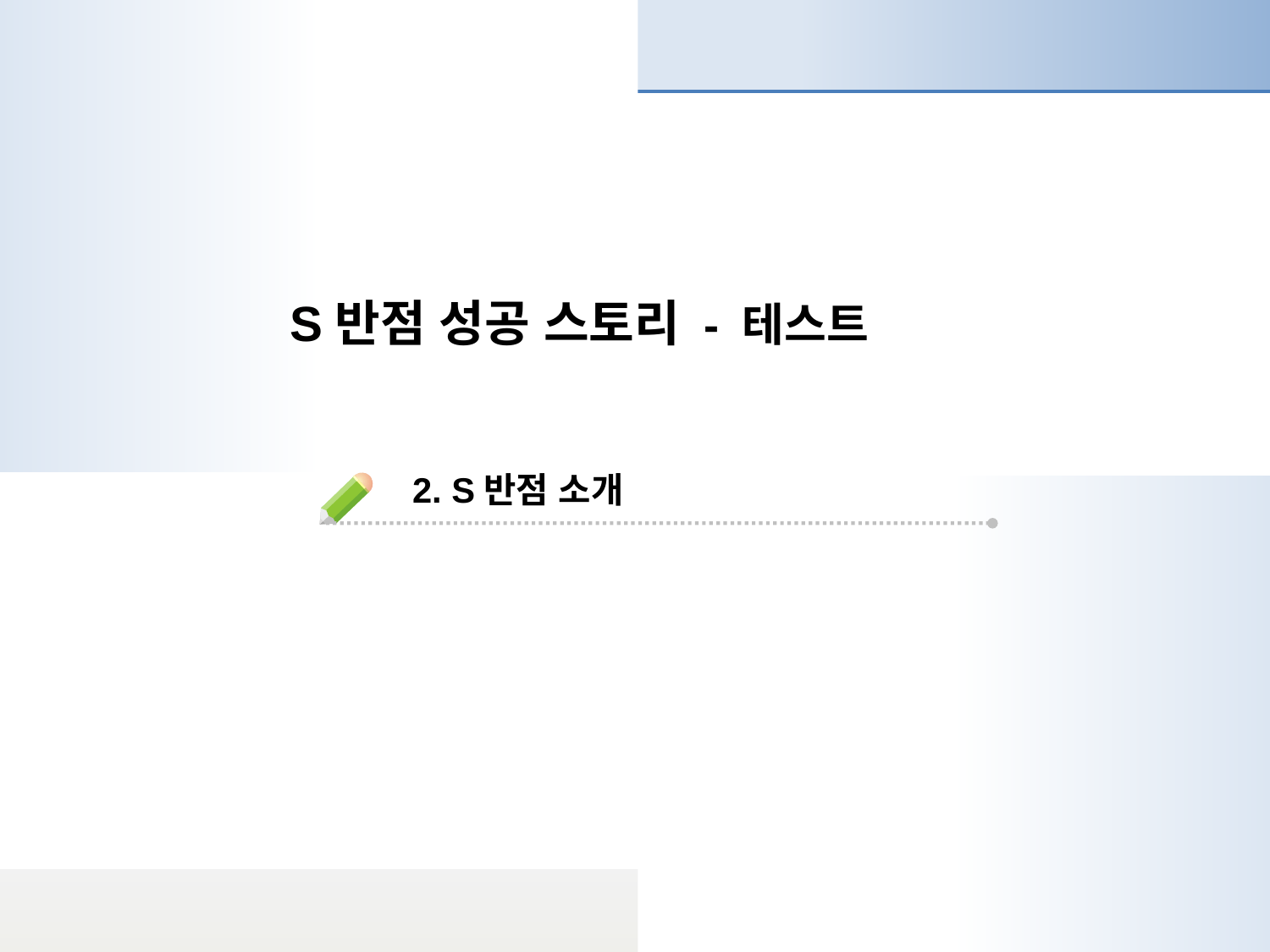

S반점 성공 스토리 - 테스트
2. S반점 소개